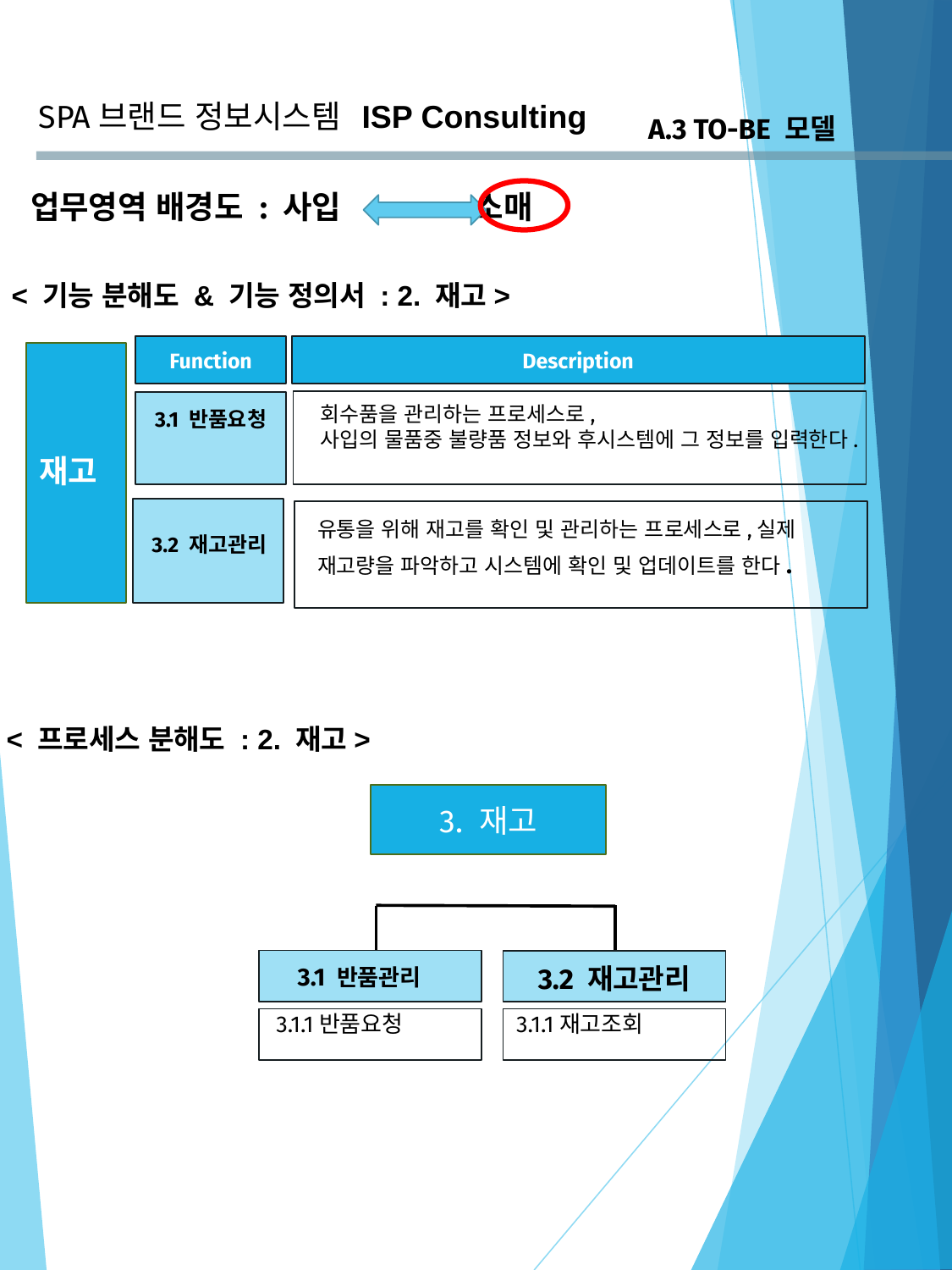

SPA브랜드 정보시스템
ISP Consulting
A.3 TO-BE 모델

업무영역 배경도 : 사입               소매

< 기능 분해도 & 기능 정의서 : 2. 재고>
Function
Description

회수품을 관리하는 프로세스로,
사입의 물품중 불량품 정보와 후시스템에 그 정보를 입력한다.

3.1 반품요청
 재고

유통을 위해 재고를 확인 및 관리하는 프로세스로,실제 재고량을 파악하고 시스템에 확인 및 업데이트를 한다.
3.2 재고관리
< 프로세스 분해도 : 2. 재고>

3. 재고

3.1 반품관리

3.2 재고관리
3.1.1반품요청
3.1.1재고조회